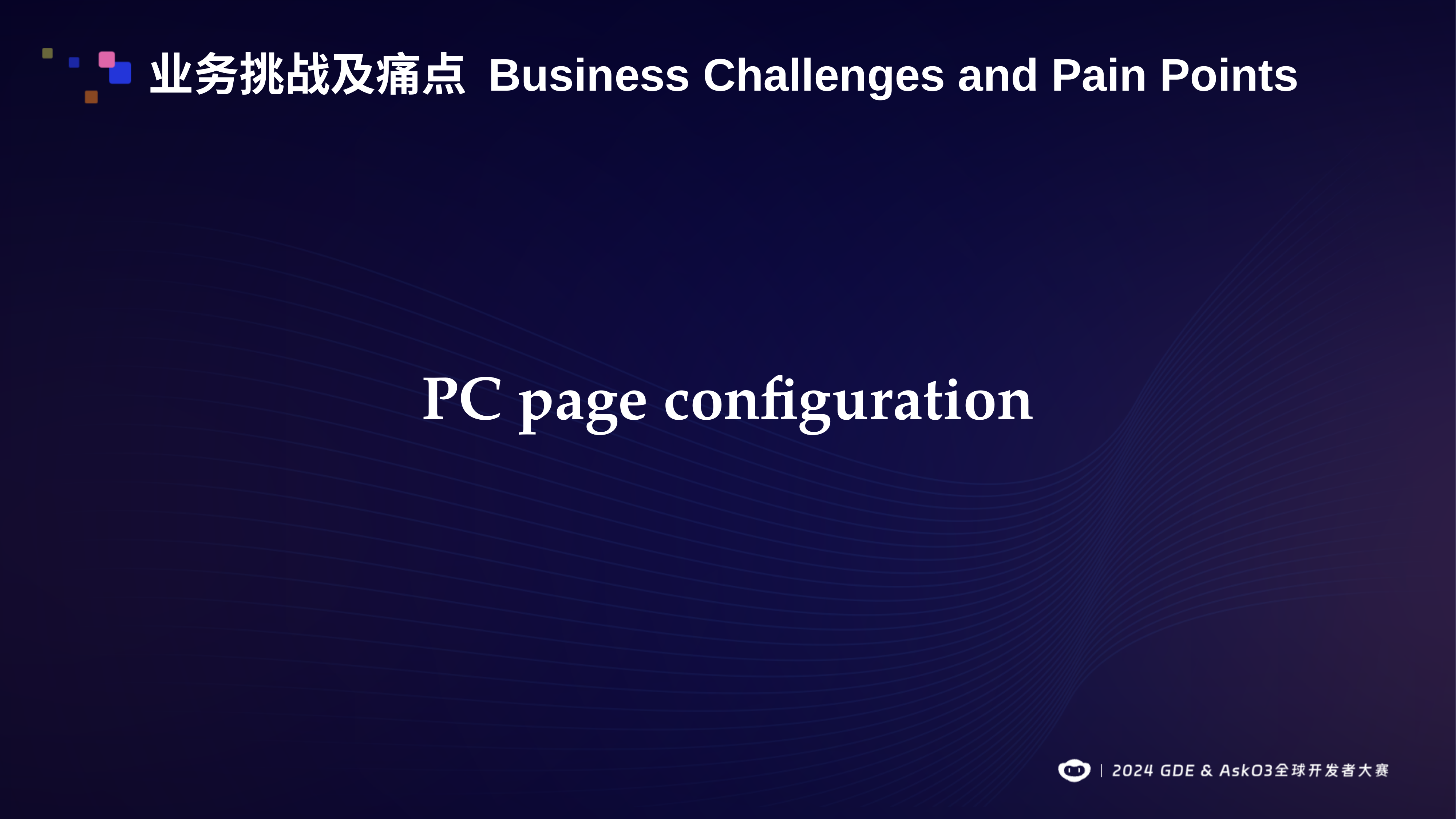

业务挑战及痛点 Business Challenges and Pain Points

PC page configuration